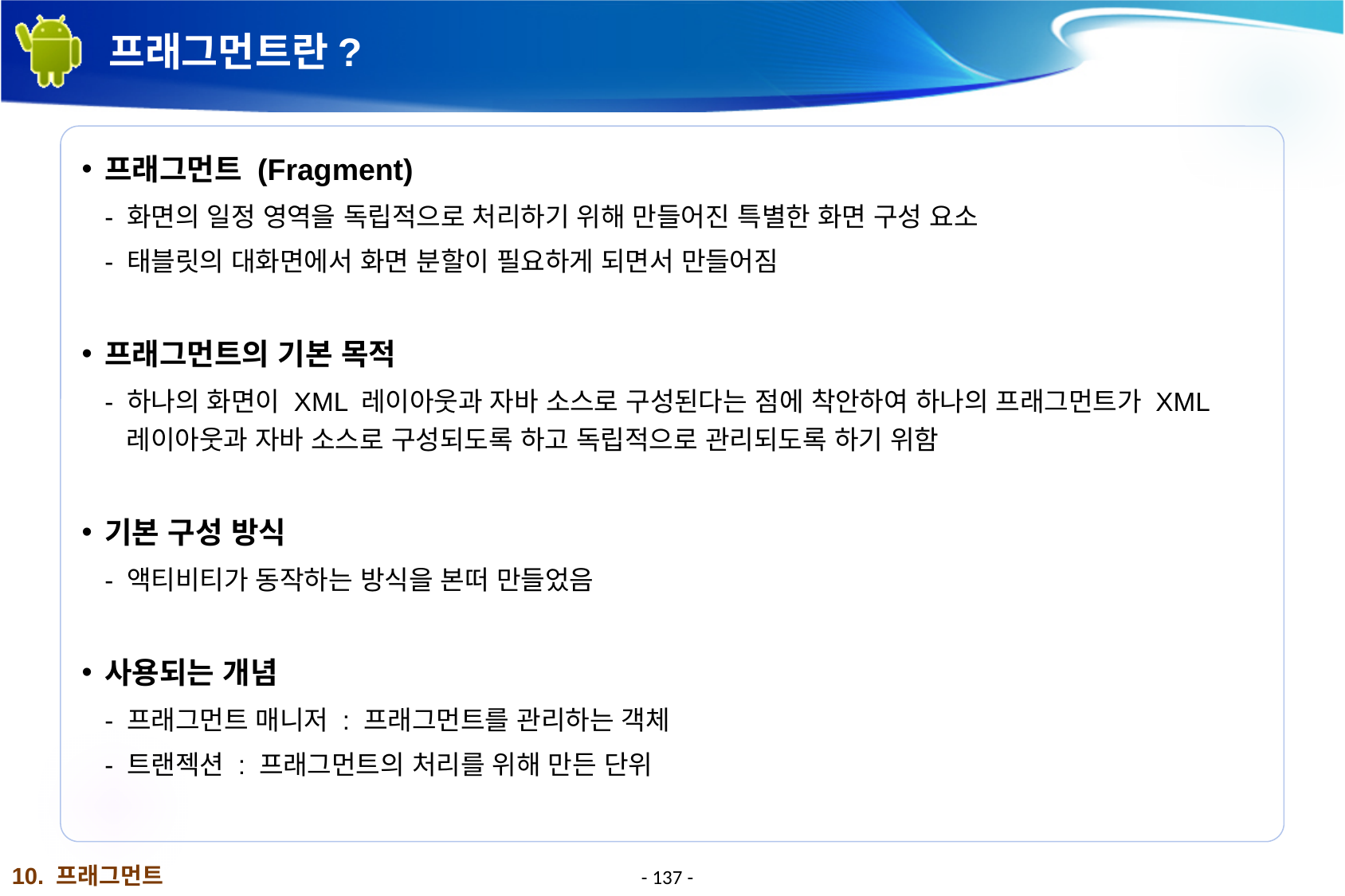

# 프래그먼트란?

프래그먼트 (Fragment)
- 화면의 일정 영역을 독립적으로 처리하기 위해 만들어진 특별한 화면 구성 요소
- 태블릿의 대화면에서 화면 분할이 필요하게 되면서 만들어짐

프래그먼트의 기본 목적
- 하나의 화면이 XML 레이아웃과 자바 소스로 구성된다는 점에 착안하여 하나의 프래그먼트가 XML 레이아웃과 자바 소스로 구성되도록 하고 독립적으로 관리되도록 하기 위함

기본 구성 방식
- 액티비티가 동작하는 방식을 본떠 만들었음

사용되는 개념
- 프래그먼트 매니저 : 프래그먼트를 관리하는 객체
- 트랜젝션 : 프래그먼트의 처리를 위해 만든 단위

10. 프래그먼트